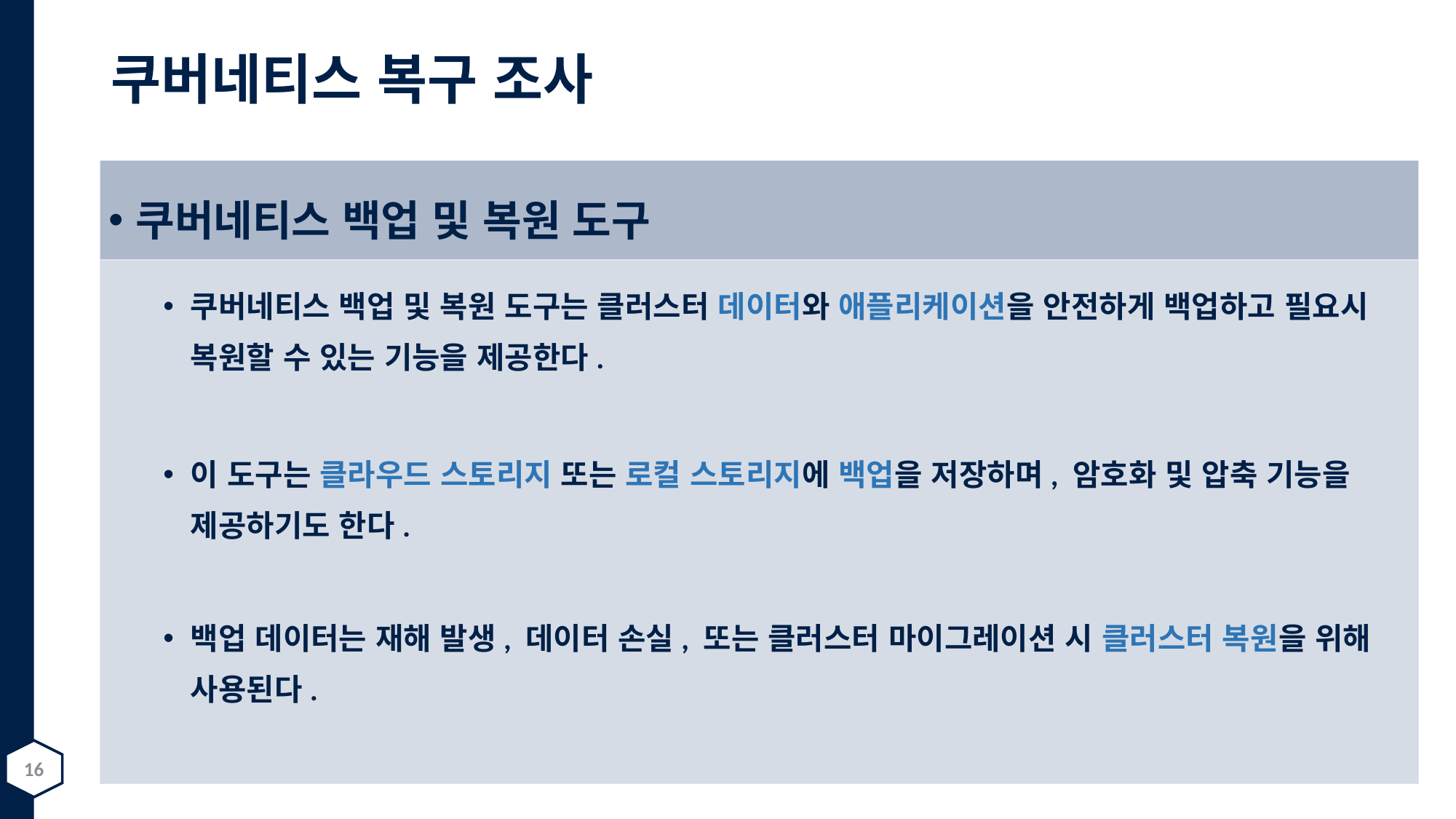

# 쿠버네티스 복구 조사
쿠버네티스 백업 및 복원 도구
쿠버네티스 백업 및 복원 도구는 클러스터 데이터와 애플리케이션을 안전하게 백업하고 필요시 복원할 수 있는 기능을 제공한다.

이 도구는 클라우드 스토리지 또는 로컬 스토리지에 백업을 저장하며, 암호화 및 압축 기능을 제공하기도 한다.

백업 데이터는 재해 발생, 데이터 손실, 또는 클러스터 마이그레이션 시 클러스터 복원을 위해 사용된다.

16